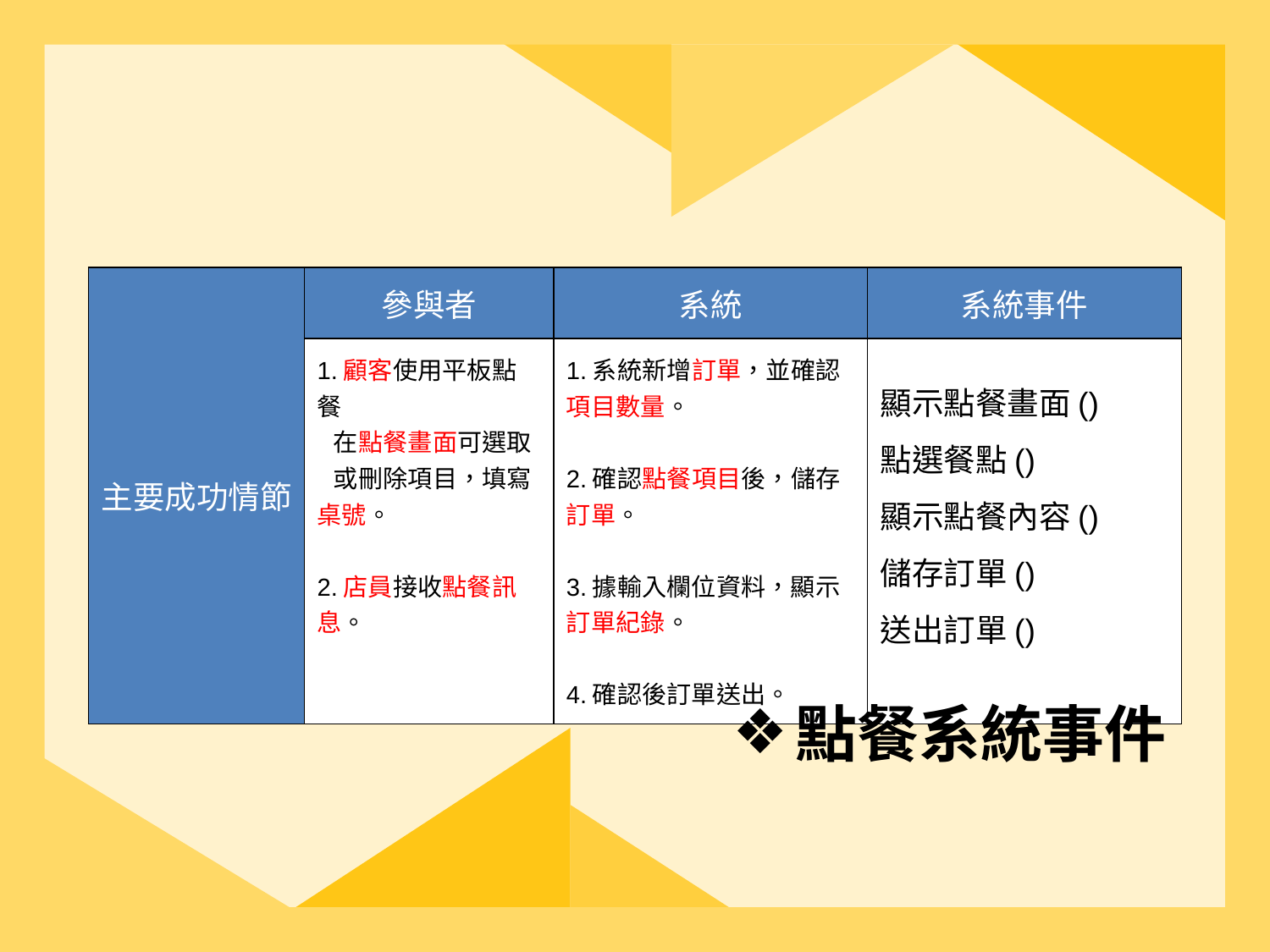

| 主要成功情節 | 參與者 | 系統 | 系統事件 |
| --- | --- | --- | --- |
|  | 1.顧客使用平板點餐 在點餐畫面可選取 或刪除項目，填寫桌號。 2.店員接收點餐訊息。 | 1.系統新增訂單，並確認項目數量。 2.確認點餐項目後，儲存訂單。 3.據輸入欄位資料，顯示訂單紀錄。 4.確認後訂單送出。 | 顯示點餐畫面() 點選餐點() 顯示點餐內容() 儲存訂單() 送出訂單() |
點餐系統事件